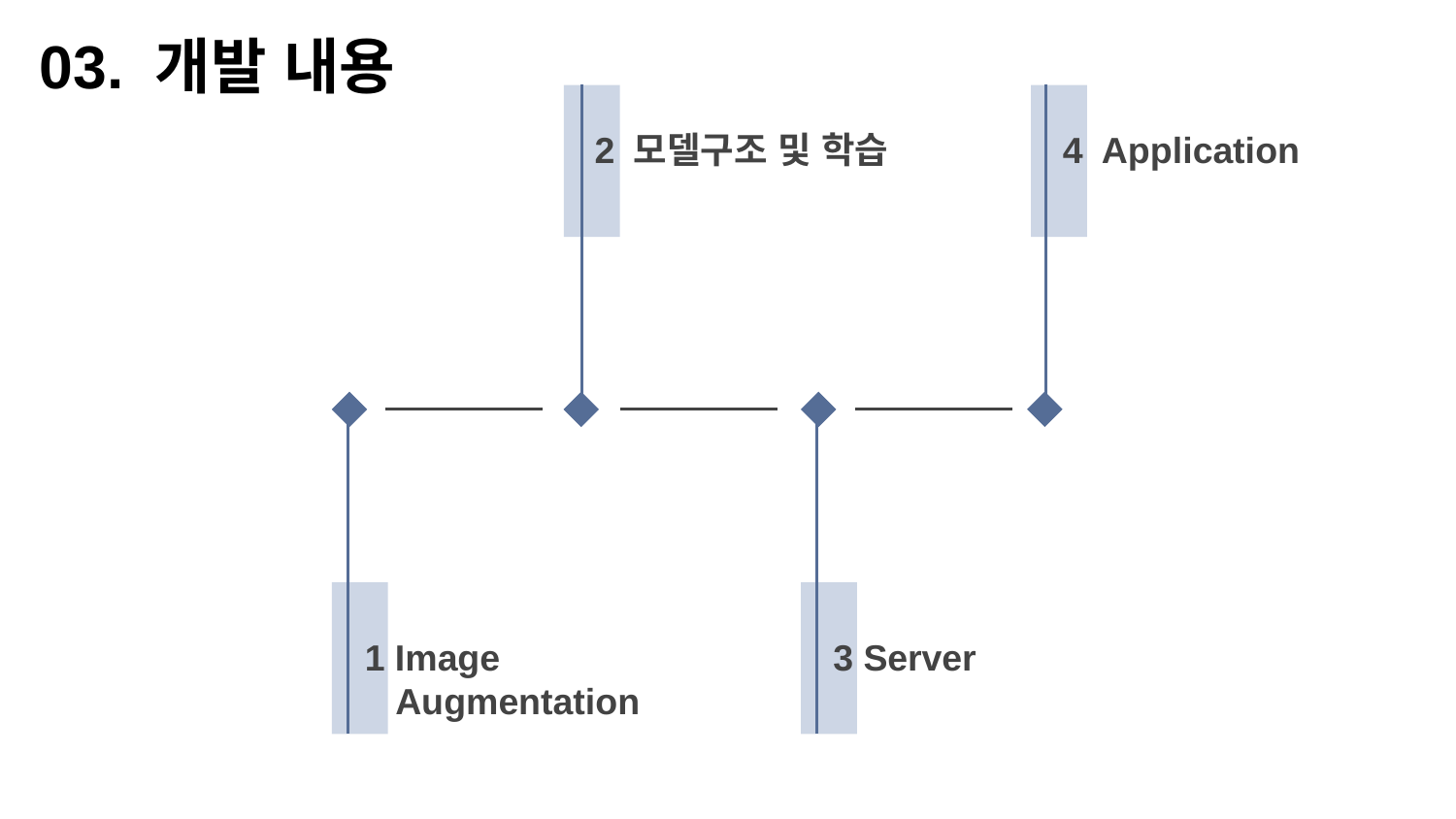

03. 개발 내용

2 모델구조 및 학습
 4  Application

 1 Image
    Augmentation
3 Server